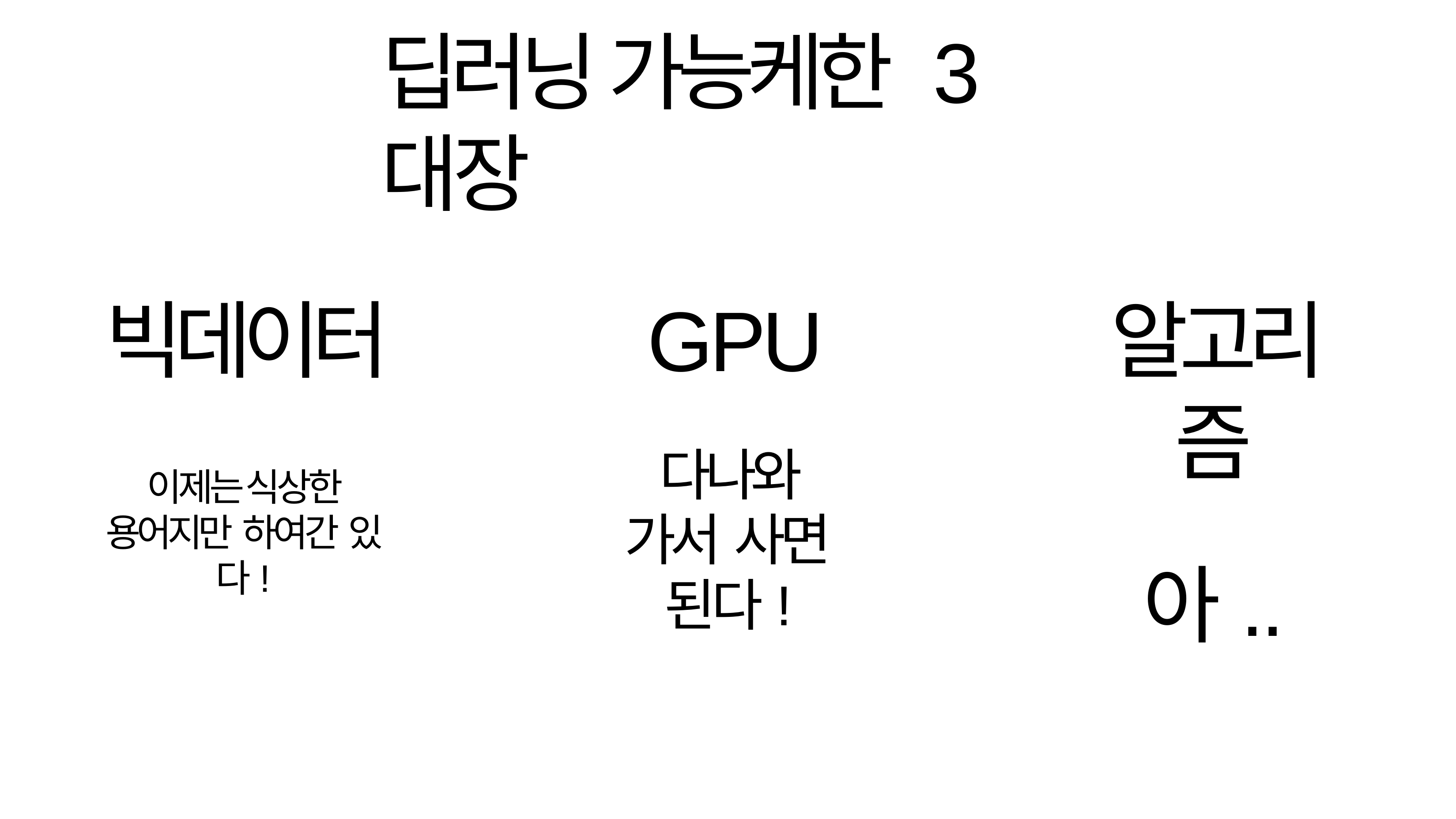

# 딥러닝 가능케한 3대장
빅데이터
이제는 식상한 용어지만  하여간 있다!
GPU
다나와 가서  사면 된다!
알고리즘
아..